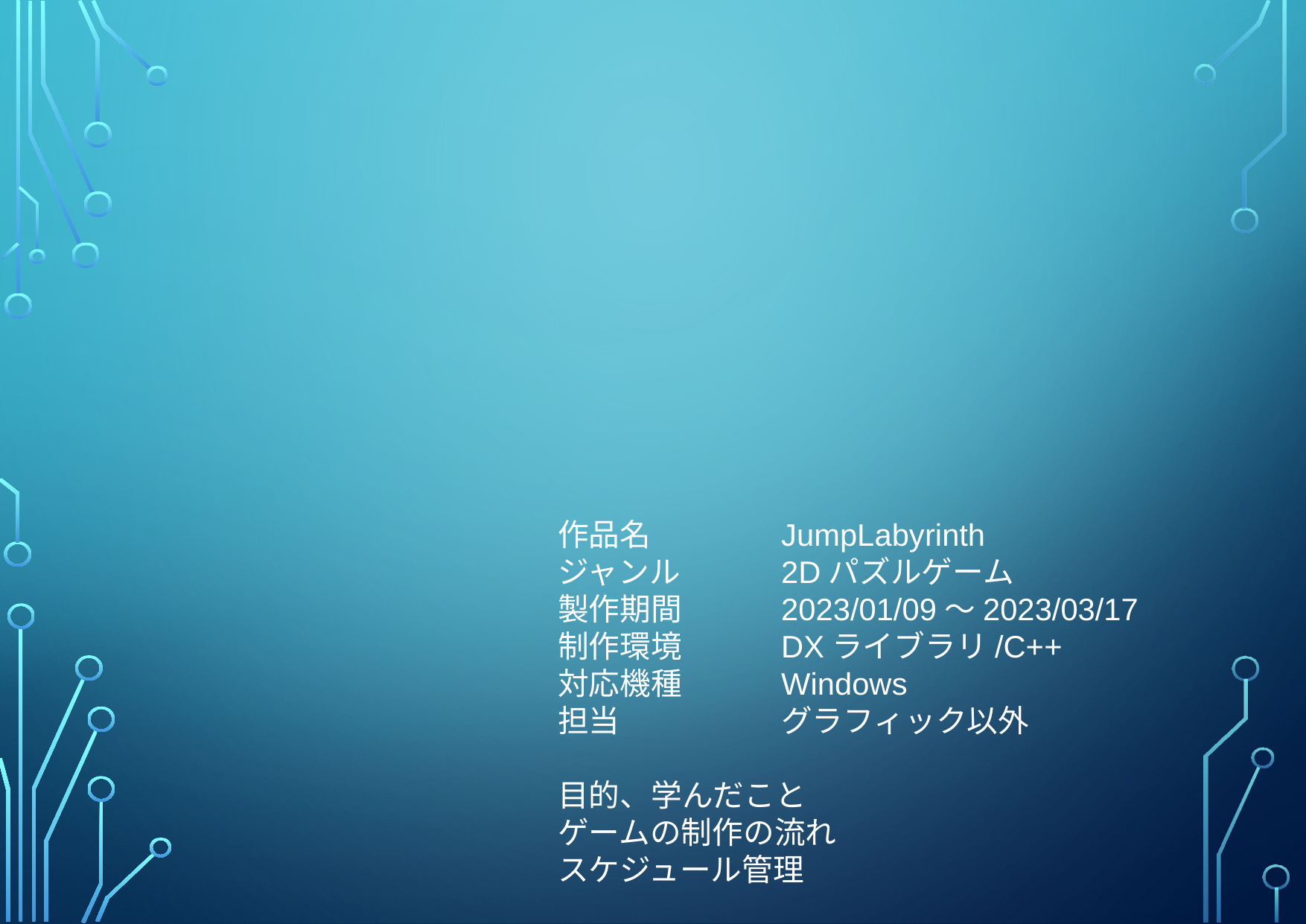

作品名		JumpLabyrinth
ジャンル	2Dパズルゲーム
製作期間	2023/01/09～2023/03/17
制作環境	DXライブラリ/C++
対応機種	Windows
担当		グラフィック以外

目的、学んだこと
ゲームの制作の流れ
スケジュール管理